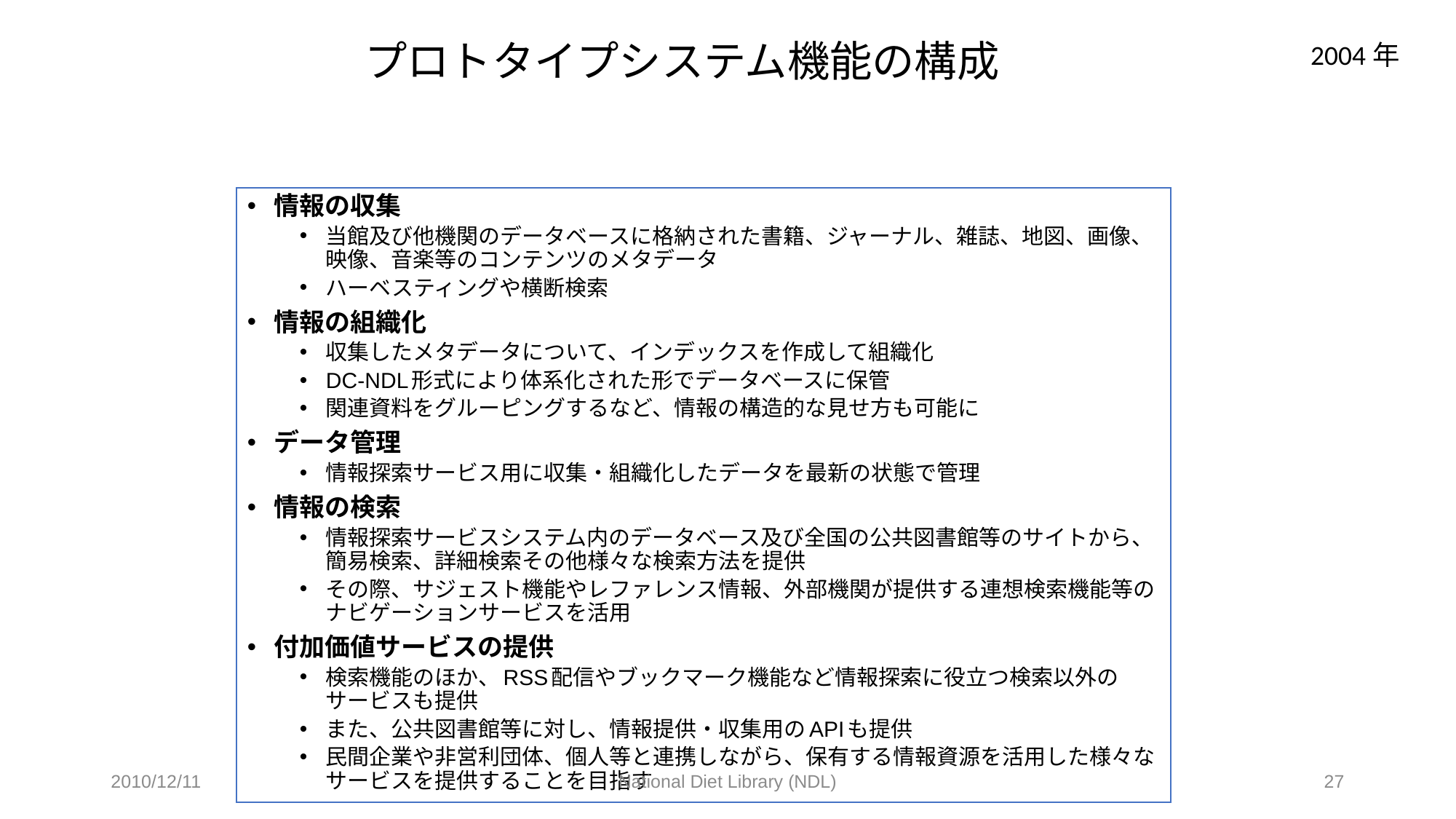

# プロトタイプシステム機能の構成
2004年
情報の収集
当館及び他機関のデータベースに格納された書籍、ジャーナル、雑誌、地図、画像、映像、音楽等のコンテンツのメタデータ
ハーベスティングや横断検索
情報の組織化
収集したメタデータについて、インデックスを作成して組織化
DC-NDL形式により体系化された形でデータベースに保管
関連資料をグルーピングするなど、情報の構造的な見せ方も可能に
データ管理
情報探索サービス用に収集・組織化したデータを最新の状態で管理
情報の検索
情報探索サービスシステム内のデータベース及び全国の公共図書館等のサイトから、簡易検索、詳細検索その他様々な検索方法を提供
その際、サジェスト機能やレファレンス情報、外部機関が提供する連想検索機能等のナビゲーションサービスを活用
付加価値サービスの提供
検索機能のほか、RSS配信やブックマーク機能など情報探索に役立つ検索以外のサービスも提供
また、公共図書館等に対し、情報提供・収集用のAPIも提供
民間企業や非営利団体、個人等と連携しながら、保有する情報資源を活用した様々なサービスを提供することを目指す
2010/12/11
National Diet Library (NDL)
27